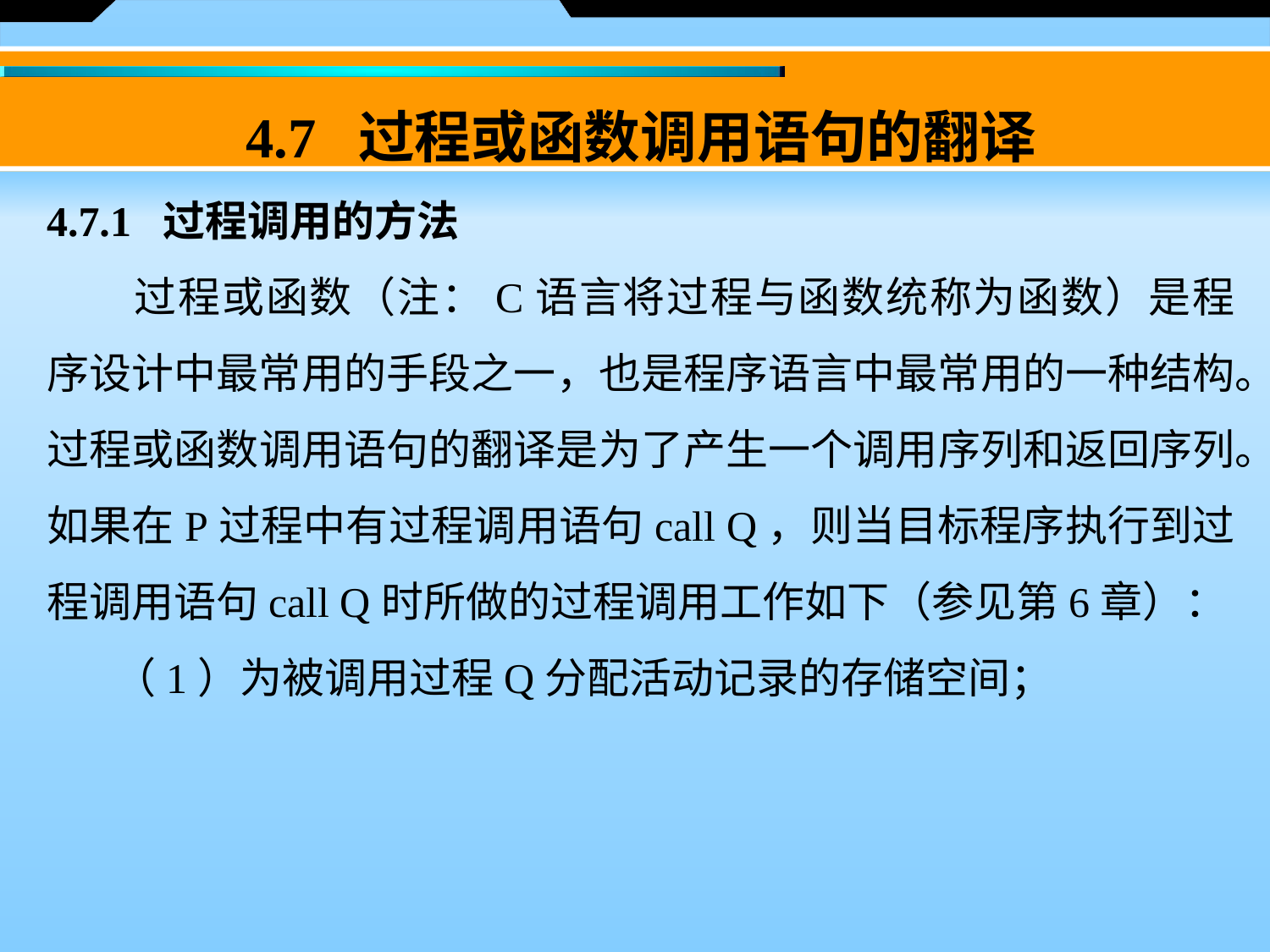

4.7  过程或函数调用语句的翻译
4.7.1  过程调用的方法
　　过程或函数（注：C语言将过程与函数统称为函数）是程序设计中最常用的手段之一，也是程序语言中最常用的一种结构。
过程或函数调用语句的翻译是为了产生一个调用序列和返回序列。如果在P过程中有过程调用语句call Q，则当目标程序执行到过程调用语句call Q时所做的过程调用工作如下（参见第6章）：
      （1）为被调用过程Q分配活动记录的存储空间；